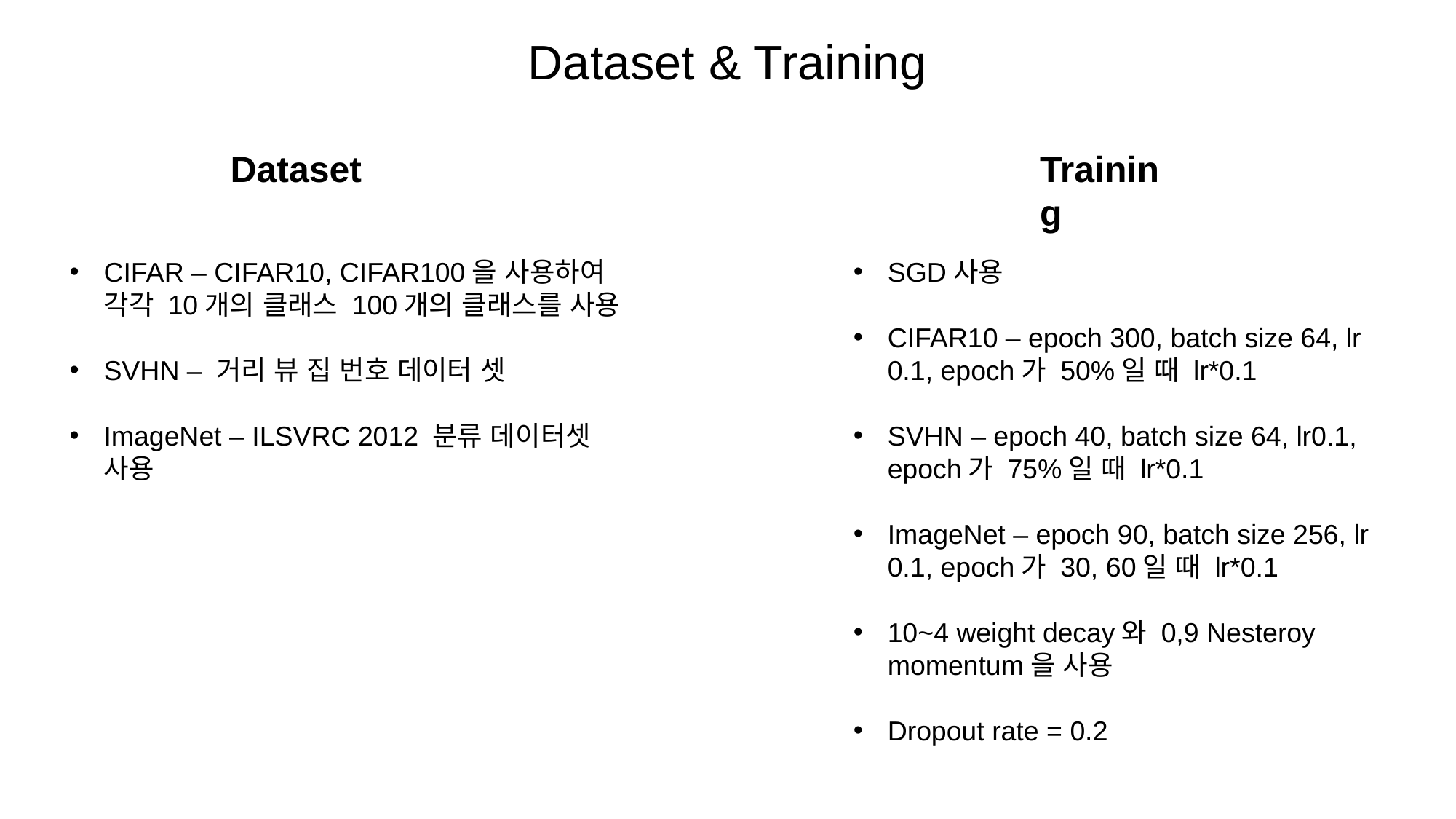

Dataset & Training
Training
Dataset
CIFAR – CIFAR10, CIFAR100을 사용하여 각각 10개의 클래스 100개의 클래스를 사용

SVHN – 거리 뷰 집 번호 데이터 셋

ImageNet – ILSVRC 2012 분류 데이터셋 사용
SGD사용

CIFAR10 – epoch 300, batch size 64, lr 0.1, epoch가 50%일 때 lr*0.1

SVHN – epoch 40, batch size 64, lr0.1, epoch가 75%일 때 lr*0.1

ImageNet – epoch 90, batch size 256, lr 0.1, epoch가 30, 60일 때 lr*0.1

10~4 weight decay와 0,9 Nesteroy momentum을 사용

Dropout rate = 0.2